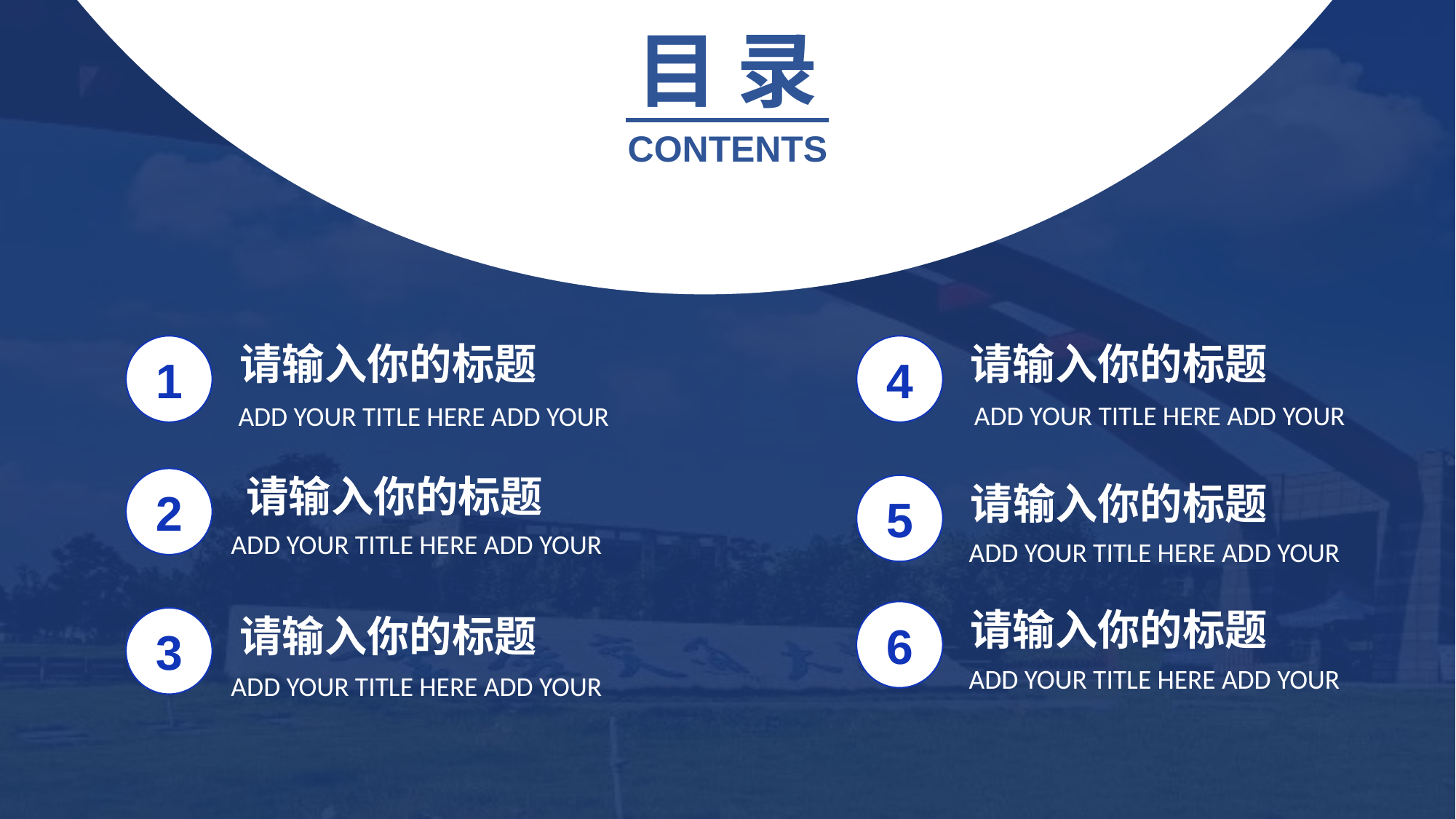

目 录
CONTENTS
请输入你的标题
1
ADD YOUR TITLE HERE ADD YOUR
请输入你的标题
4
ADD YOUR TITLE HERE ADD YOUR
请输入你的标题
2
ADD YOUR TITLE HERE ADD YOUR
请输入你的标题
5
ADD YOUR TITLE HERE ADD YOUR
请输入你的标题
3
ADD YOUR TITLE HERE ADD YOUR
请输入你的标题
6
ADD YOUR TITLE HERE ADD YOUR